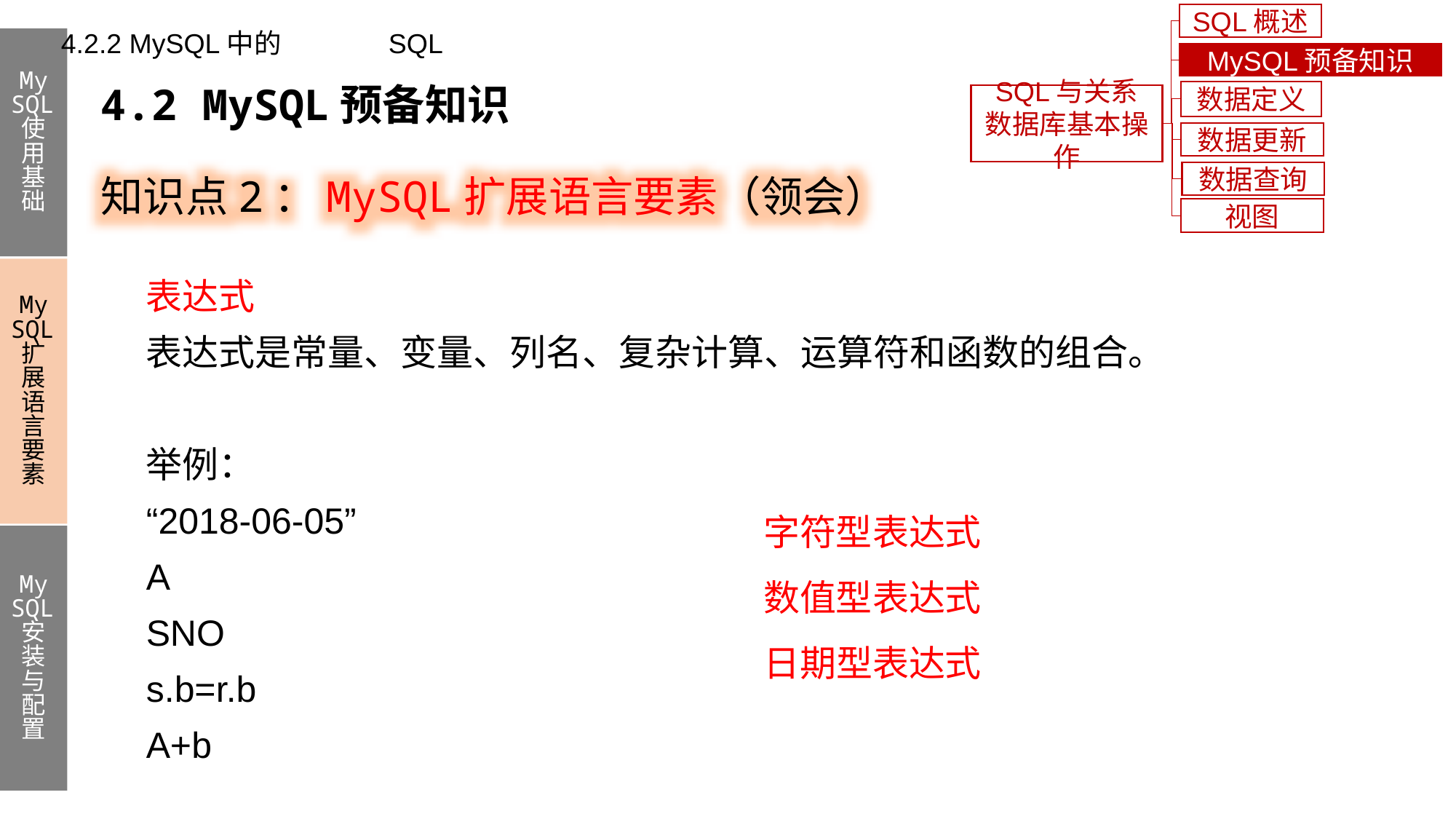

SQL概述
4.2.2 MySQL中的	SQL
My
SQL使用基础
My
SQL扩展语言要素
My
SQL安装与配置
MySQL预备知识
4.2 MySQL预备知识
数据定义
SQL与关系数据库基本操作
数据更新
知识点2：MySQL扩展语言要素（领会）
数据查询
视图
表达式
表达式是常量、变量、列名、复杂计算、运算符和函数的组合。

举例：
“2018-06-05”
A
SNO
s.b=r.b
A+b

字符型表达式
数值型表达式
日期型表达式